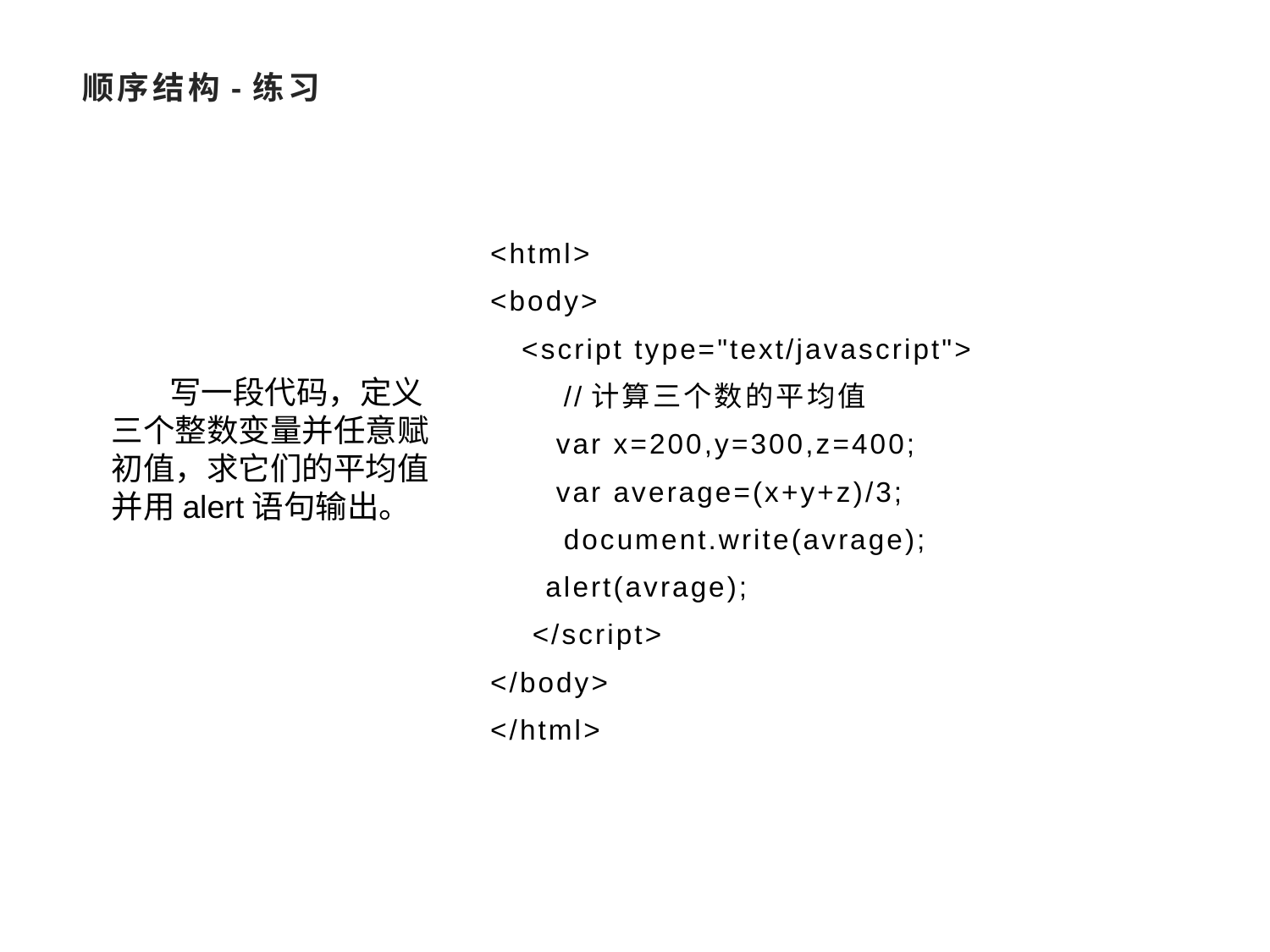

# 顺序结构-练习
<html>
<body>
   <script type="text/javascript">
       //计算三个数的平均值
	    var x=200,y=300,z=400;
	    var average=(x+y+z)/3;
       document.write(avrage);
	   alert(avrage);
    </script>
</body>
</html>
       写一段代码，定义三个整数变量并任意赋初值，求它们的平均值并用alert语句输出。